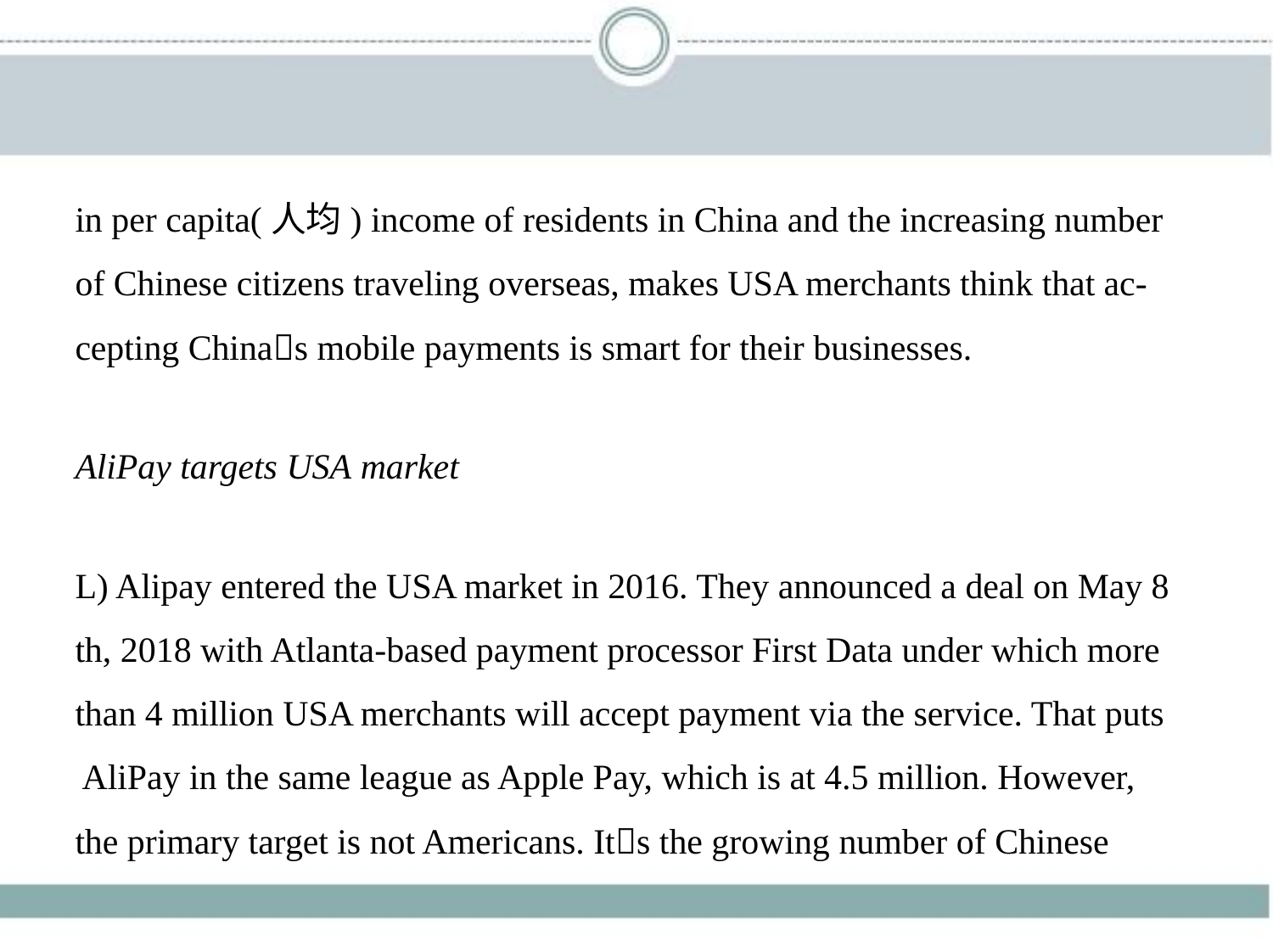

in per capita(人均) income of residents in China and the increasing number
of Chinese citizens traveling overseas, makes USA merchants think that ac-
cepting China􀆳s mobile payments is smart for their businesses.
AliPay targets USA market
L) Alipay entered the USA market in 2016. They announced a deal on May 8
th, 2018 with Atlanta-based payment processor First Data under which more
than 4 million USA merchants will accept payment via the service. That puts
 AliPay in the same league as Apple Pay, which is at 4.5 million. However,
the primary target is not Americans. It􀆳s the growing number of Chinese